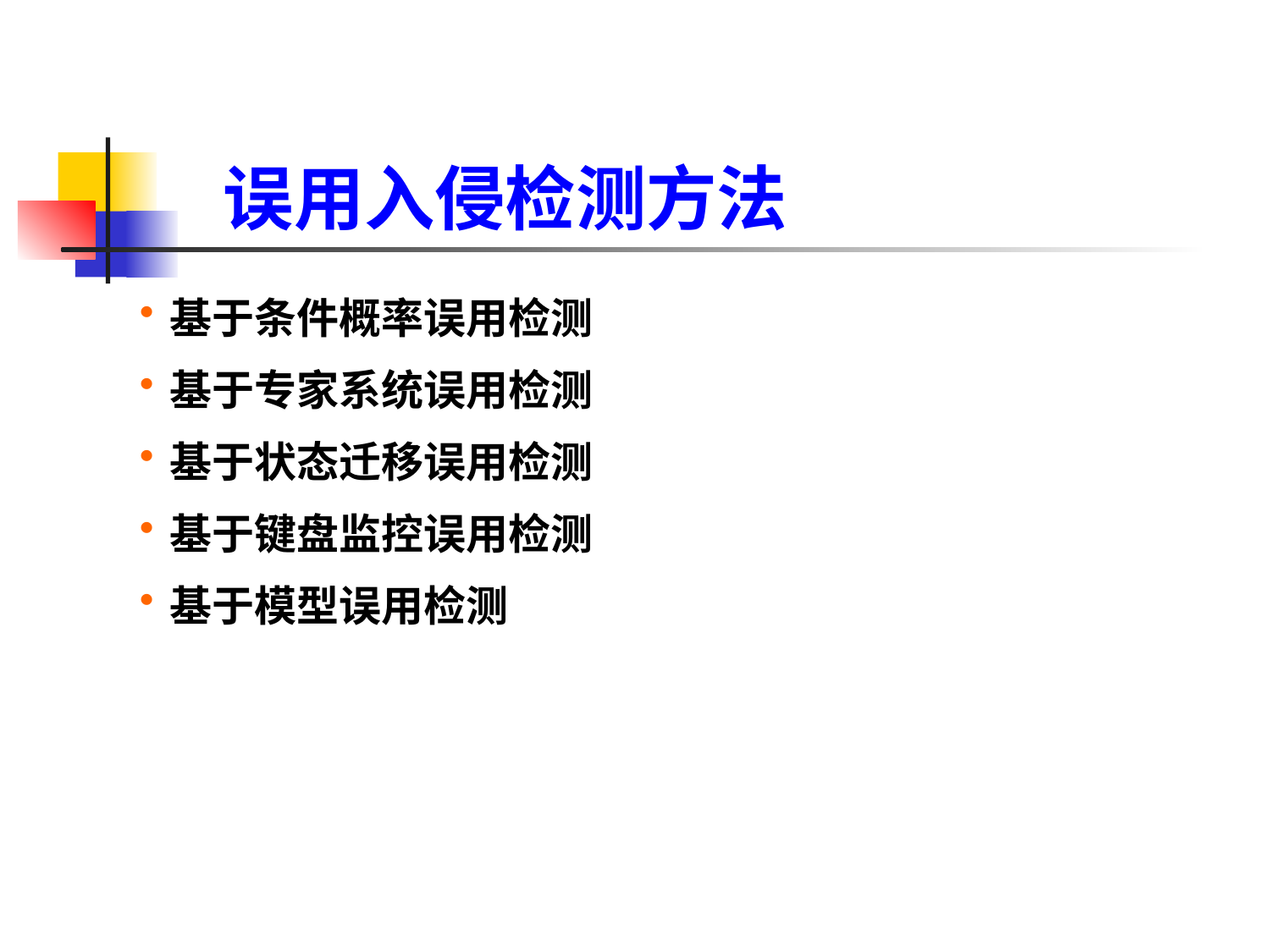

误用入侵检测方法
基于条件概率误用检测
基于专家系统误用检测
基于状态迁移误用检测
基于键盘监控误用检测
基于模型误用检测